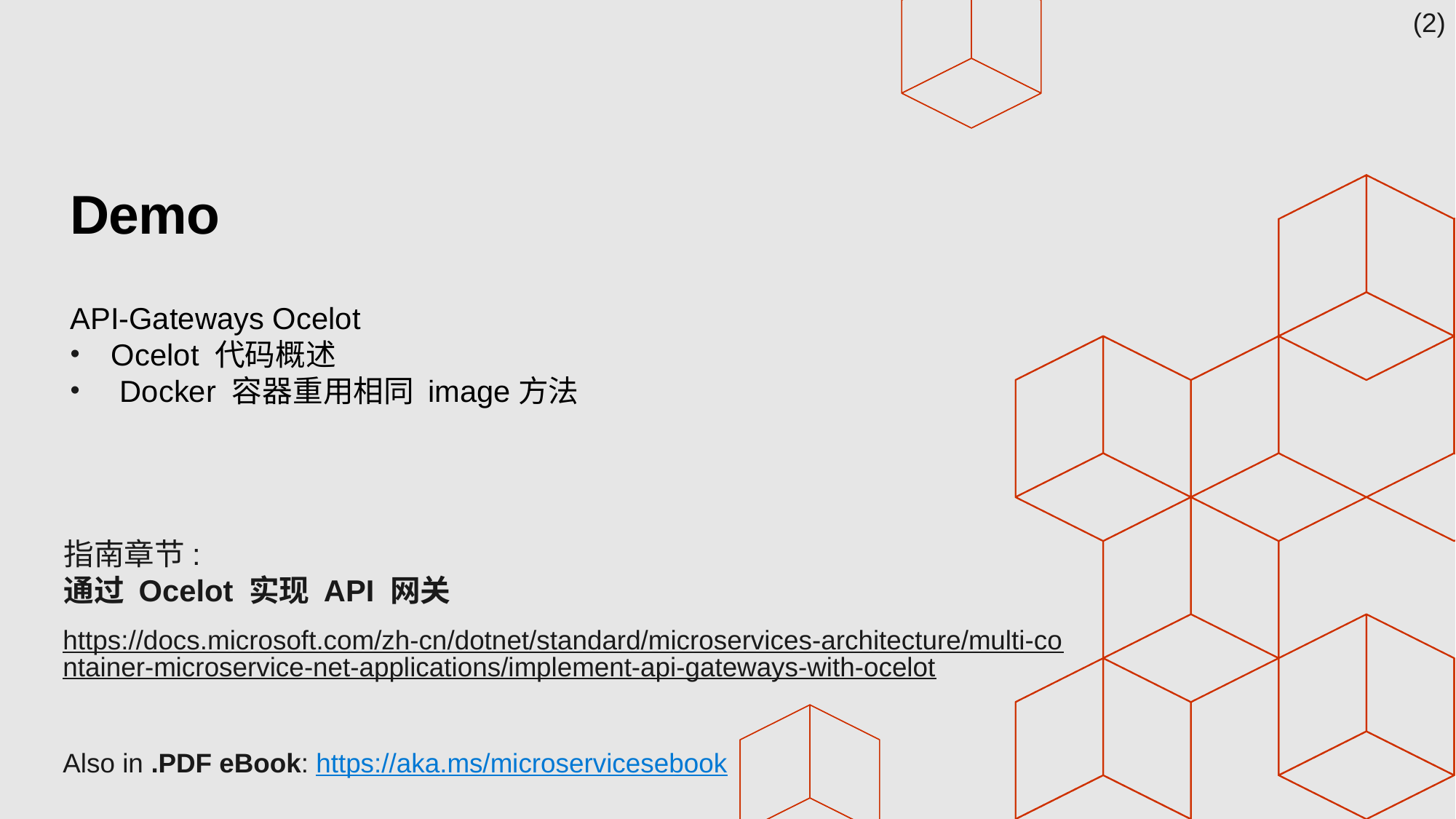

(2)
# Demo
API-Gateways Ocelot
Ocelot 代码概述
 Docker 容器重用相同 image方法
指南章节:
通过 Ocelot 实现 API 网关
https://docs.microsoft.com/zh-cn/dotnet/standard/microservices-architecture/multi-container-microservice-net-applications/implement-api-gateways-with-ocelot

Also in .PDF eBook: https://aka.ms/microservicesebook